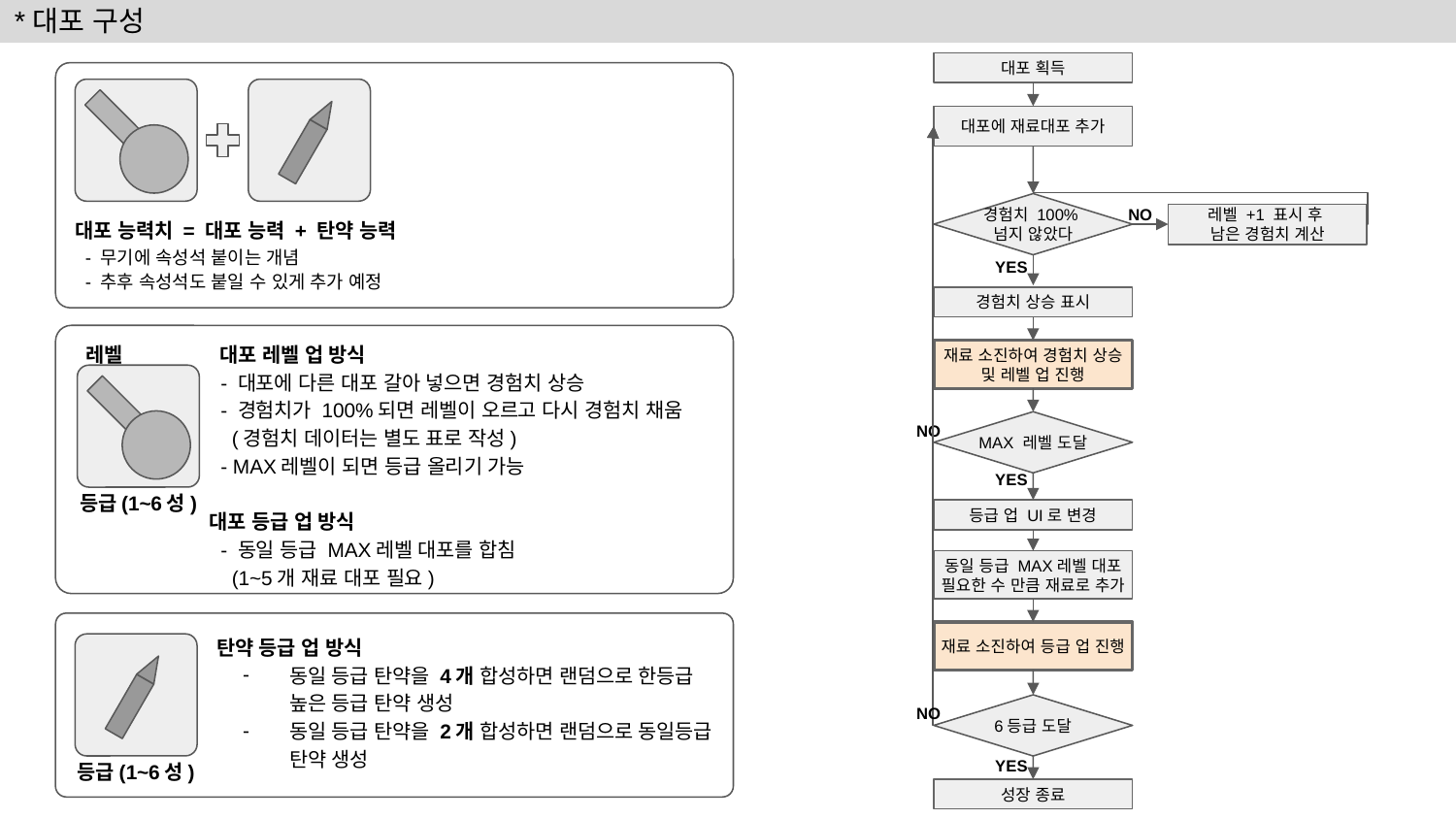

# *대포 구성
대포 획득

대포에 재료대포 추가

경험치 100%
넘지 않았다
NO
레벨 +1 표시 후
남은 경험치 계산
대포 능력치 = 대포 능력 + 탄약 능력
  - 무기에 속성석 붙이는 개념
  - 추후 속성석도 붙일 수 있게 추가 예정
YES
경험치 상승 표시

 레벨
 대포 레벨 업 방식
  - 대포에 다른 대포 갈아 넣으면 경험치 상승
  - 경험치가 100%되면 레벨이 오르고 다시 경험치 채움
    (경험치 데이터는 별도 표로 작성)
  - MAX레벨이 되면 등급 올리기 가능

대포 등급 업 방식
  - 동일 등급 MAX레벨 대포를 합침
    (1~5개 재료 대포 필요)
재료 소진하여 경험치 상승 및 레벨 업 진행

MAX 레벨 도달
NO
YES
등급(1~6성)
등급 업 UI로 변경
동일 등급 MAX레벨 대포 필요한 수 만큼 재료로 추가

재료 소진하여 등급 업 진행
탄약 등급 업 방식
동일 등급 탄약을 4개 합성하면 랜덤으로 한등급 높은 등급 탄약 생성
동일 등급 탄약을 2개 합성하면 랜덤으로 동일등급 탄약 생성

NO
6등급 도달
YES
등급(1~6성)
성장 종료